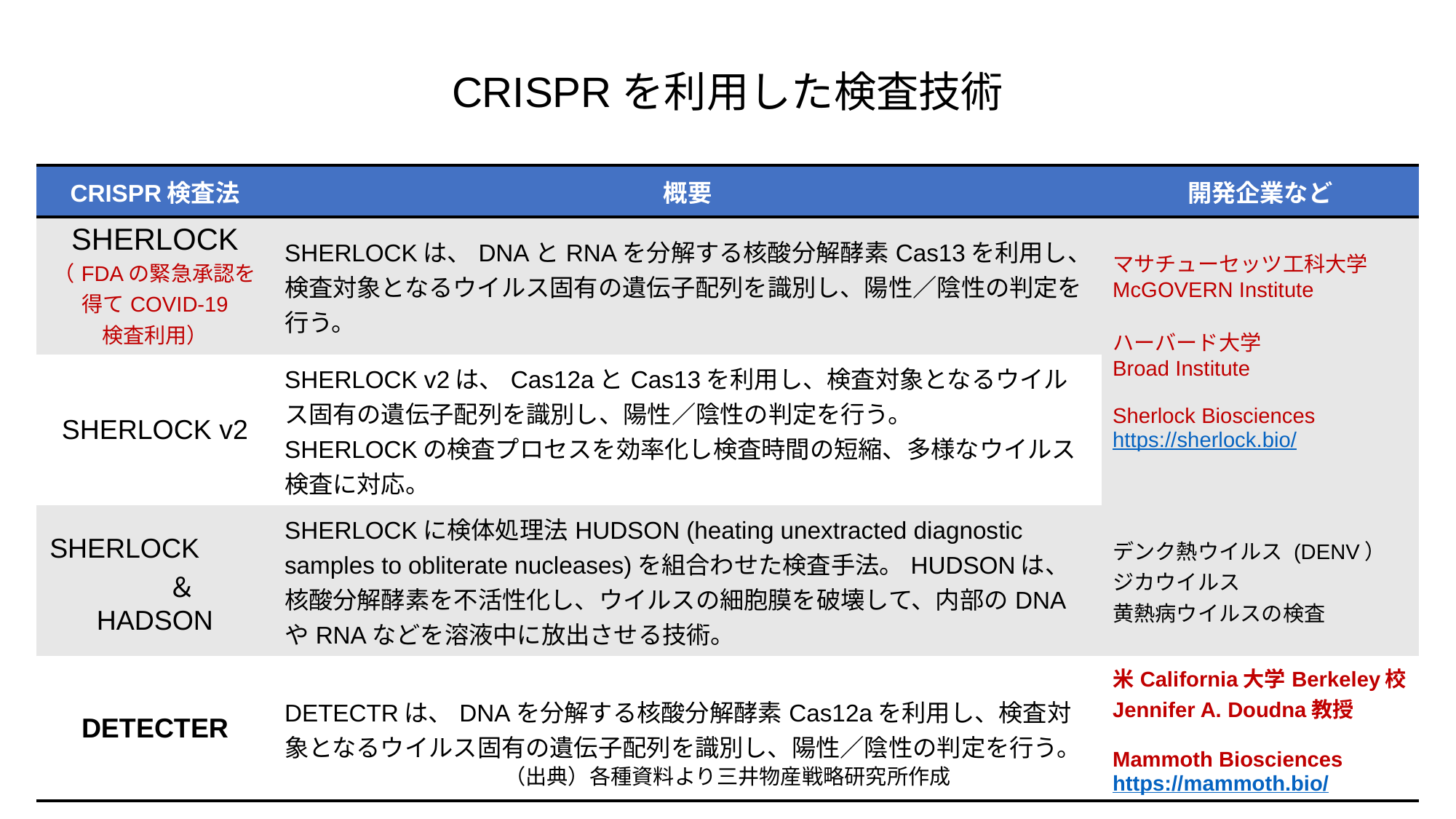

CRISPRを利用した検査技術
| CRISPR検査法 | 概要 | 開発企業など |
| --- | --- | --- |
| SHERLOCK （FDAの緊急承認を 得てCOVID-19 検査利用） | SHERLOCKは、DNAとRNAを分解する核酸分解酵素Cas13を利用し、検査対象となるウイルス固有の遺伝子配列を識別し、陽性／陰性の判定を行う。 | マサチューセッツ工科大学 McGOVERN Institute ハーバード大学 Broad Institute Sherlock Biosciences https://sherlock.bio/ |
| SHERLOCK v2 | SHERLOCK v2は、Cas12aとCas13を利用し、検査対象となるウイルス固有の遺伝子配列を識別し、陽性／陰性の判定を行う。 SHERLOCKの検査プロセスを効率化し検査時間の短縮、多様なウイルス検査に対応。 |  |
| SHERLOCK　　　　＆ HADSON | SHERLOCKに検体処理法HUDSON (heating unextracted diagnostic samples to obliterate nucleases)を組合わせた検査手法。HUDSONは、核酸分解酵素を不活性化し、ウイルスの細胞膜を破壊して、内部のDNAやRNAなどを溶液中に放出させる技術。 | デンク熱ウイルス (DENV） ジカウイルス 黄熱病ウイルスの検査 |
| DETECTER | DETECTRは、DNAを分解する核酸分解酵素Cas12aを利用し、検査対象となるウイルス固有の遺伝子配列を識別し、陽性／陰性の判定を行う。 | 米California大学Berkeley校 Jennifer A. Doudna教授 Mammoth Biosciences https://mammoth.bio/ |
（出典）各種資料より三井物産戦略研究所作成